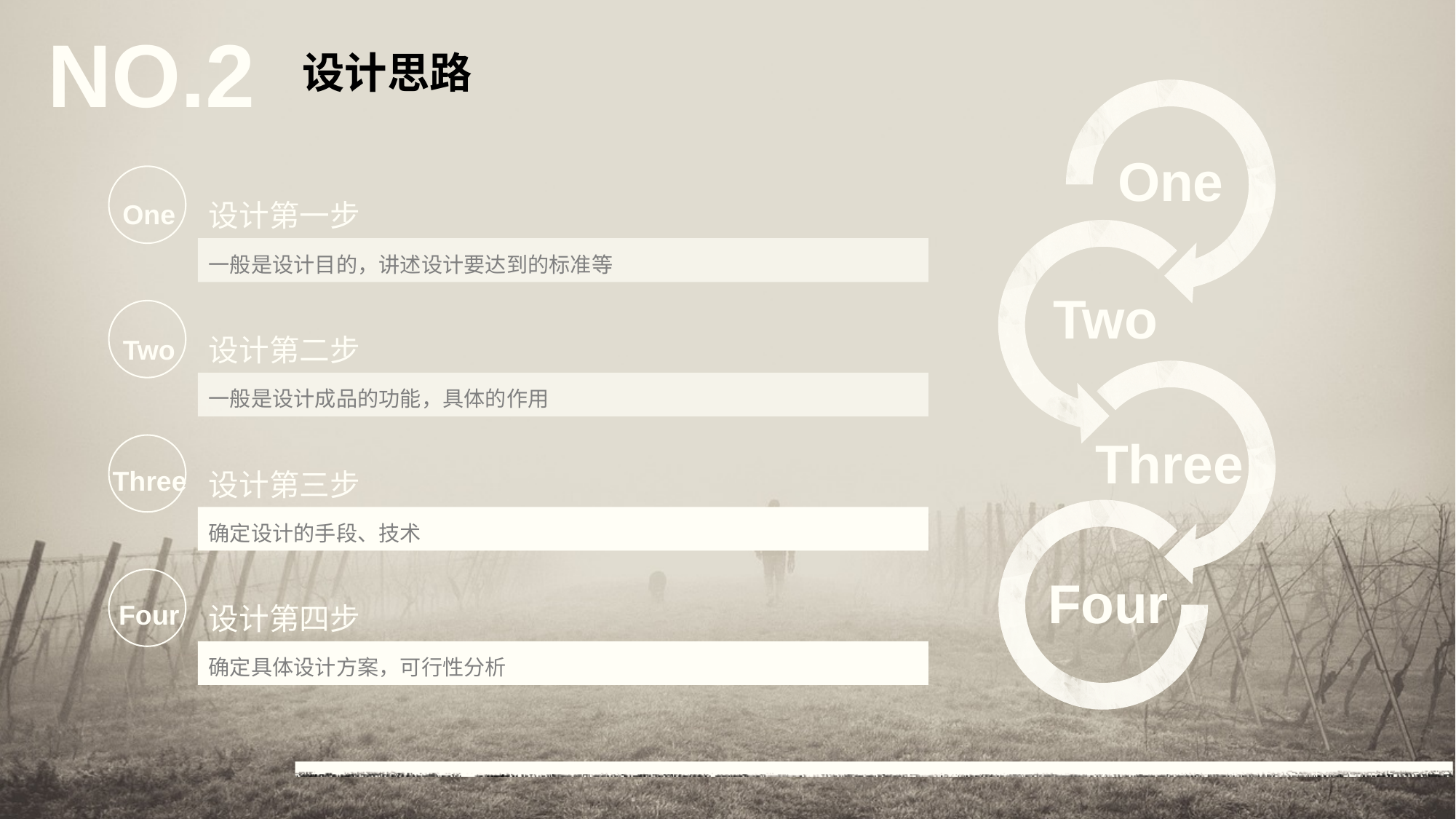

NO.2
设计思路

One

One
设计第一步
一般是设计目的，讲述设计要达到的标准等

Two

Two
设计第二步
一般是设计成品的功能，具体的作用

Three

Three
设计第三步
确定设计的手段、技术

Four

Four
设计第四步
确定具体设计方案，可行性分析